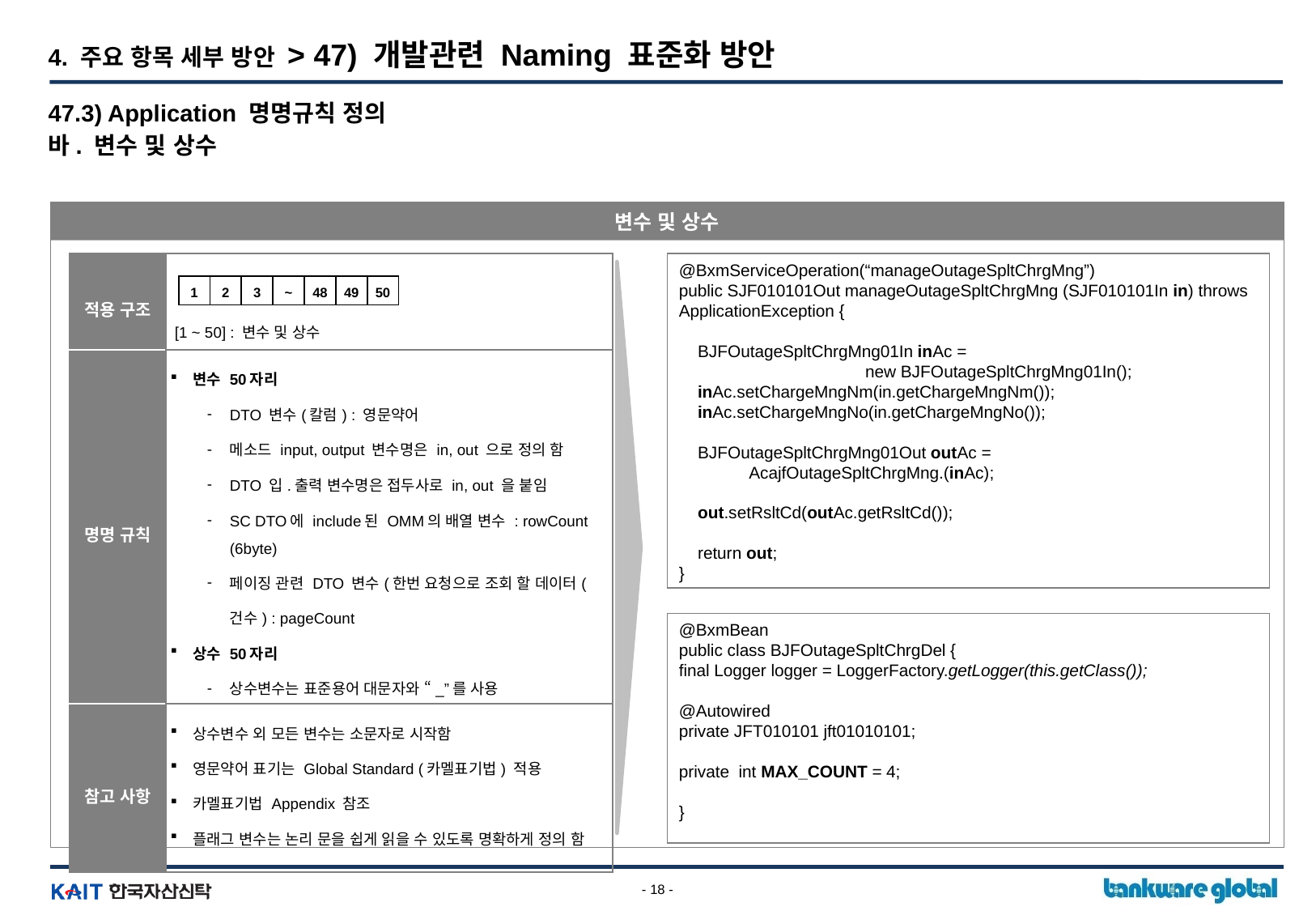

4. 주요 항목 세부 방안 > 47) 개발관련 Naming 표준화 방안
47.3) Application 명명규칙 정의
바. 변수 및 상수

변수 및 상수
@BxmServiceOperation(“manageOutageSpltChrgMng”)
public SJF010101Out manageOutageSpltChrgMng (SJF010101In in) throws ApplicationException {

    BJFOutageSpltChrgMng01In inAc =
                                        new BJFOutageSpltChrgMng01In();
    inAc.setChargeMngNm(in.getChargeMngNm());
    inAc.setChargeMngNo(in.getChargeMngNo());

    BJFOutageSpltChrgMng01Out outAc =
               AcajfOutageSpltChrgMng.(inAc);

    out.setRsltCd(outAc.getRsltCd());

    return out;
}
| 적용 구조 | [1 ~ 50] : 변수 및 상수 |
| --- | --- |
| 명명 규칙 | 변수 50자리 DTO 변수(칼럼) : 영문약어 메소드 input, output 변수명은 in, out 으로 정의 함 DTO 입.출력 변수명은 접두사로 in, out 을 붙임 SC DTO에 include된 OMM의 배열 변수 : rowCount (6byte) 페이징 관련 DTO 변수(한번 요청으로 조회 할 데이터(건수) : pageCount 상수 50자리 상수변수는 표준용어 대문자와 “\_”를 사용 |
| 참고 사항 | 상수변수 외 모든 변수는 소문자로 시작함 영문약어 표기는 Global Standard (카멜표기법) 적용 카멜표기법 Appendix 참조 플래그 변수는 논리 문을 쉽게 읽을 수 있도록 명확하게 정의 함 |
1
2
3
~
48
49
50

@BxmBean
public class BJFOutageSpltChrgDel {
final Logger logger = LoggerFactory.getLogger(this.getClass());

@Autowired
private JFT010101 jft01010101;

private  int MAX_COUNT = 4;

}